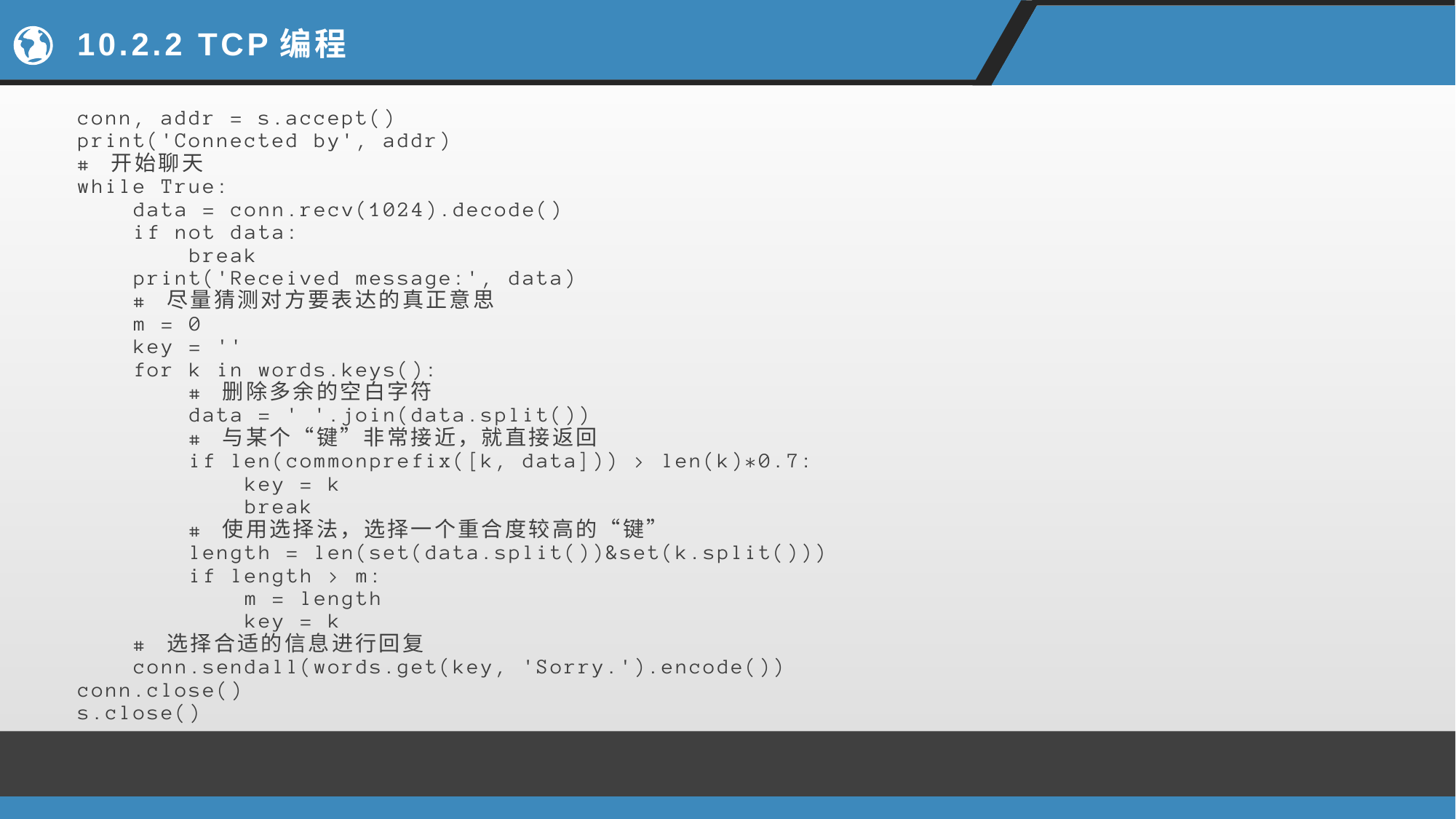

# 10.2.2 TCP编程

conn, addr = s.accept()
print('Connected by', addr)
# 开始聊天
while True:
    data = conn.recv(1024).decode()
    if not data:
        break
    print('Received message:', data)
    # 尽量猜测对方要表达的真正意思
    m = 0
    key = ''
    for k in words.keys():
        # 删除多余的空白字符
        data = ' '.join(data.split())
        # 与某个“键”非常接近，就直接返回
        if len(commonprefix([k, data])) > len(k)*0.7:
            key = k
            break
        # 使用选择法，选择一个重合度较高的“键”
        length = len(set(data.split())&set(k.split()))
        if length > m:
            m = length
            key = k
    # 选择合适的信息进行回复
    conn.sendall(words.get(key, 'Sorry.').encode())
conn.close()
s.close()